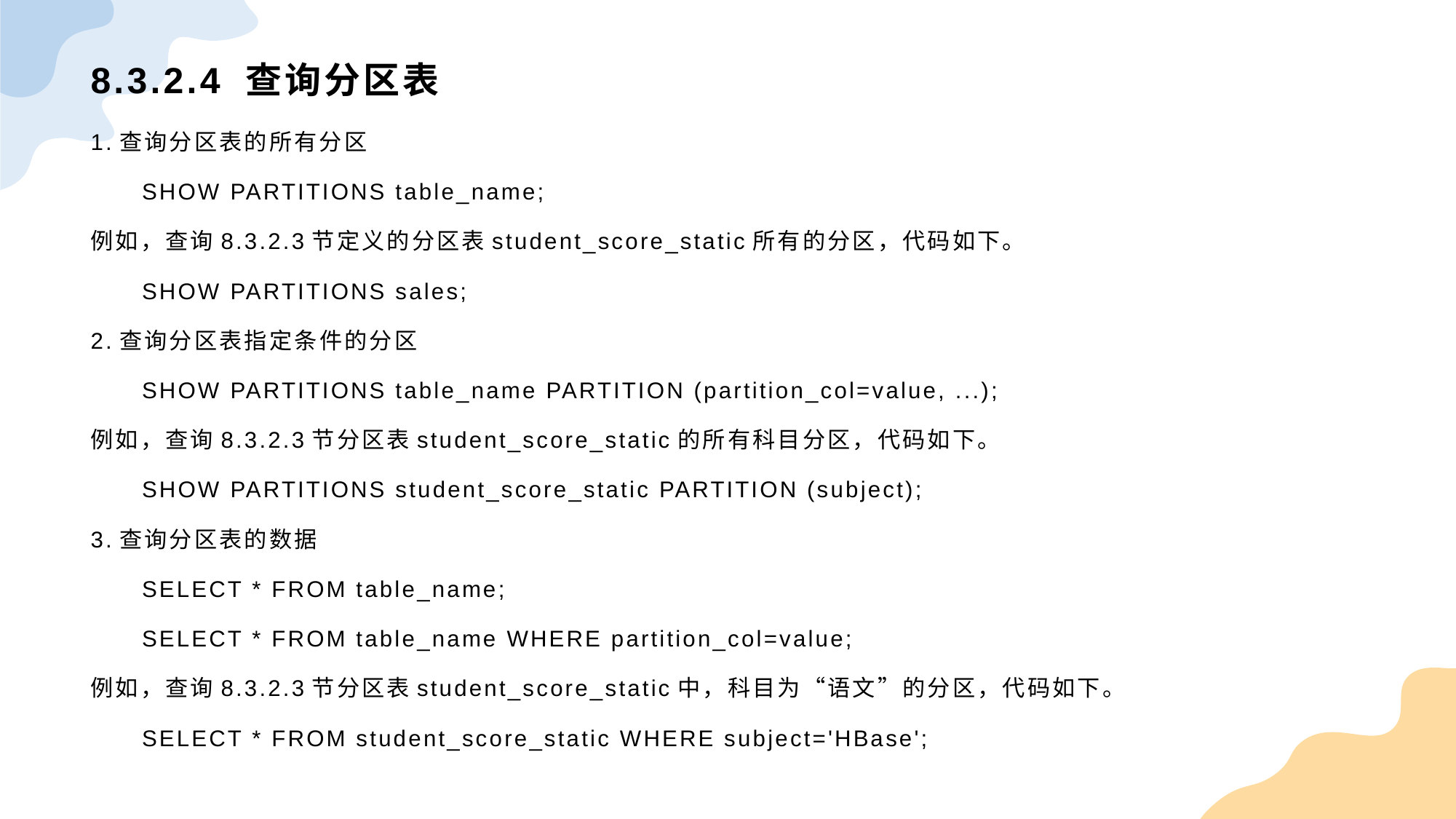

# 8.3.2.4 查询分区表
1.查询分区表的所有分区
SHOW PARTITIONS table_name;
例如，查询8.3.2.3节定义的分区表student_score_static所有的分区，代码如下。
SHOW PARTITIONS sales;
2.查询分区表指定条件的分区
SHOW PARTITIONS table_name PARTITION (partition_col=value, ...);
例如，查询8.3.2.3节分区表student_score_static的所有科目分区，代码如下。
SHOW PARTITIONS student_score_static PARTITION (subject);
3.查询分区表的数据
SELECT * FROM table_name;
SELECT * FROM table_name WHERE partition_col=value;
例如，查询8.3.2.3节分区表student_score_static中，科目为“语文”的分区，代码如下。
SELECT * FROM student_score_static WHERE subject='HBase';